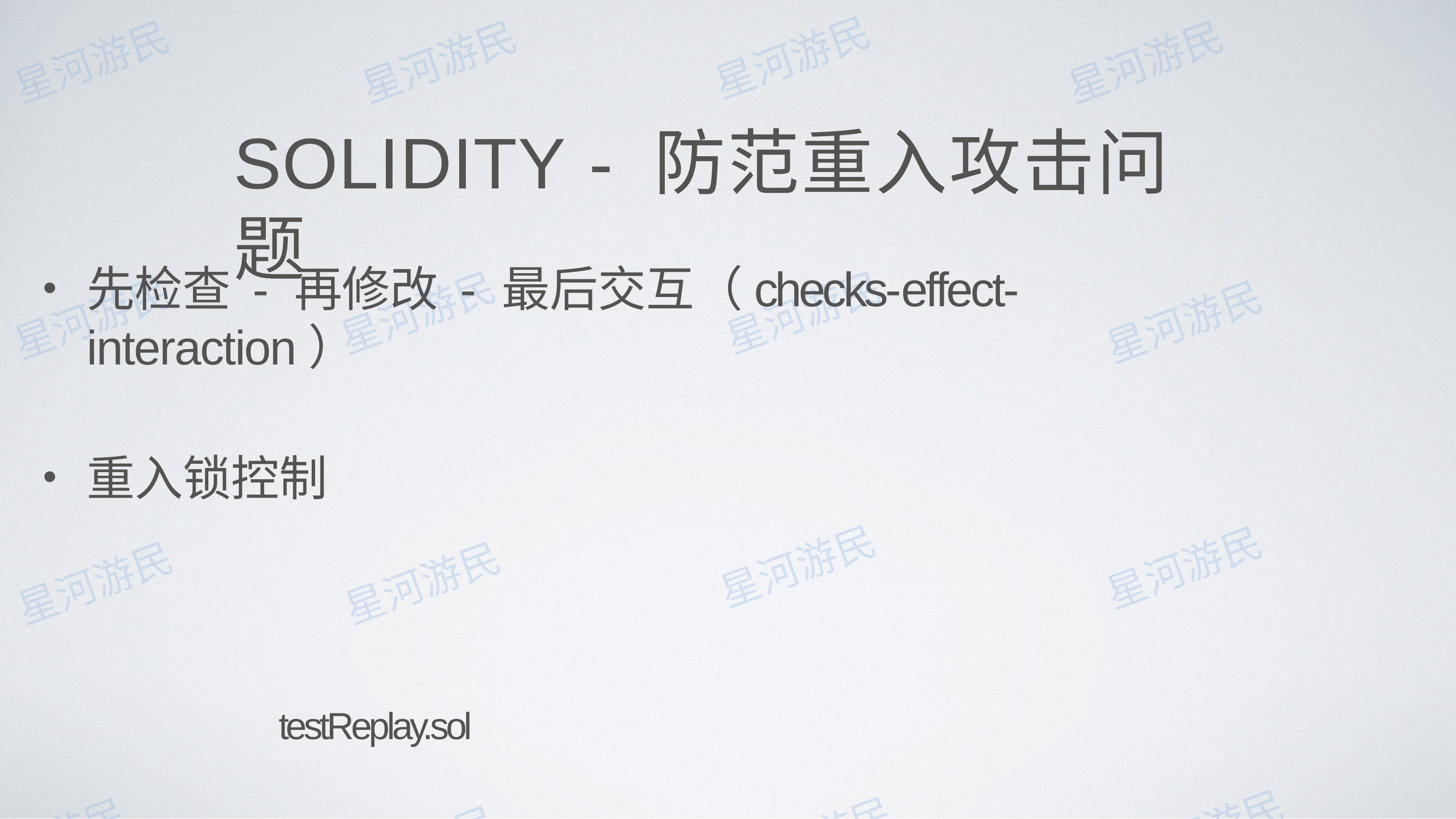

# SOLIDITY - 防范重⼊攻击问题
先检查 - 再修改 - 最后交互（checks-effect-interaction）
重⼊锁控制
testReplay.sol